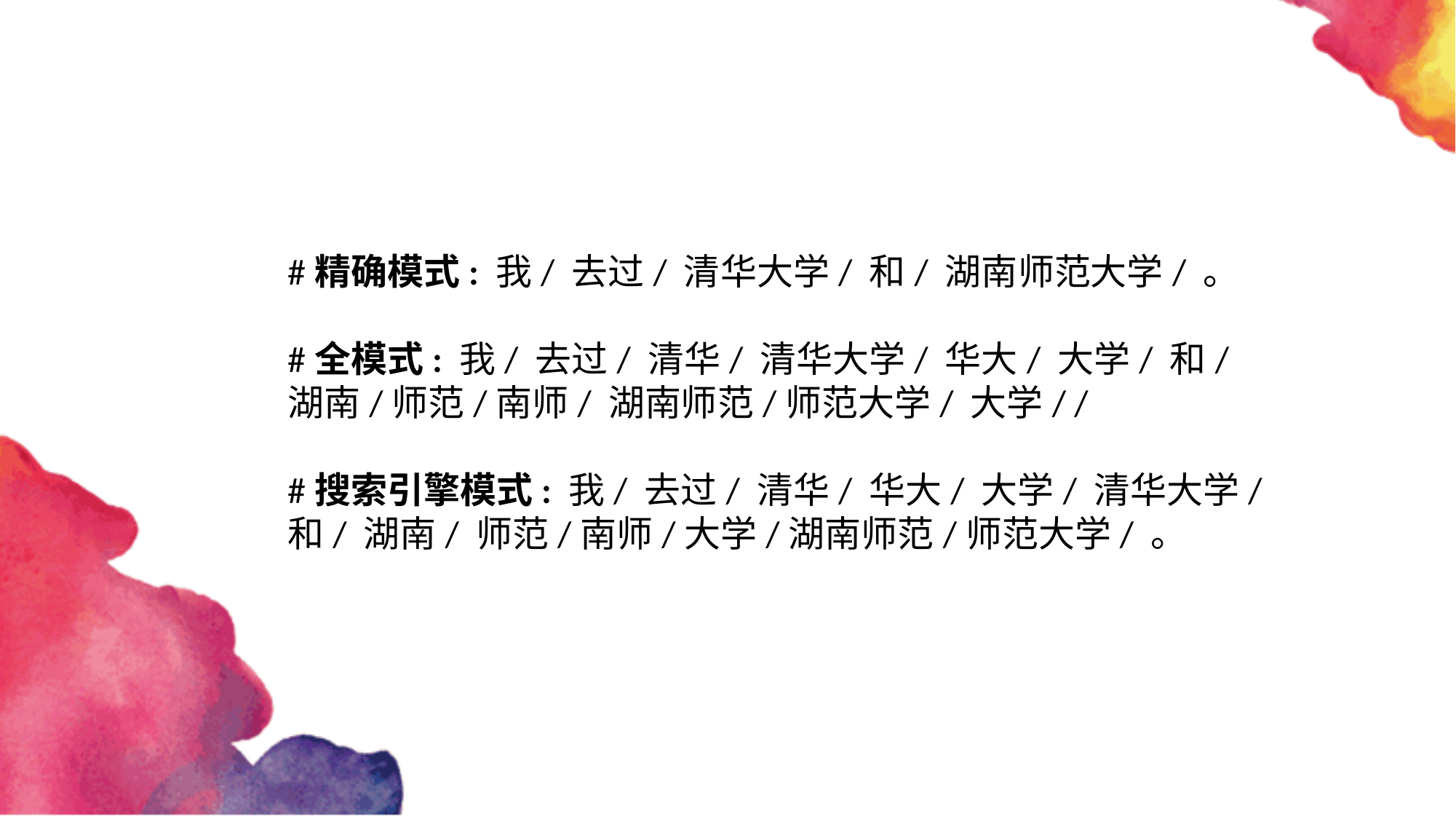

#精确模式: 我/ 去过/ 清华大学/ 和/ 湖南师范大学/ 。

#全模式: 我/ 去过/ 清华/ 清华大学/ 华大/ 大学/ 和/ 湖南/师范/南师/ 湖南师范/师范大学/ 大学/ /

#搜索引擎模式: 我/ 去过/ 清华/ 华大/ 大学/ 清华大学/ 和/ 湖南/ 师范/南师/大学/湖南师范/师范大学/ 。